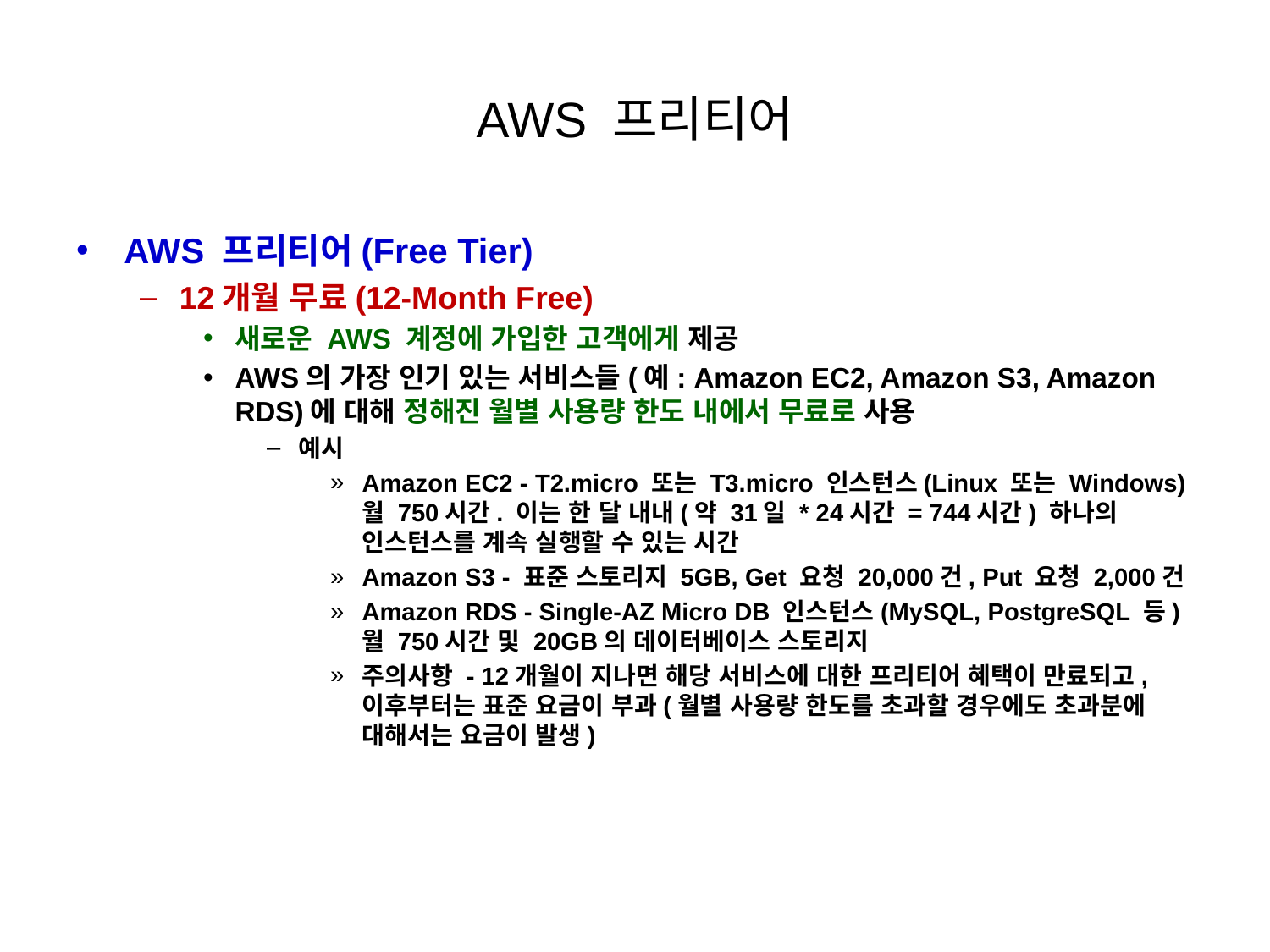

# AWS 프리티어
AWS 프리티어(Free Tier)
12개월 무료(12-Month Free)
새로운 AWS 계정에 가입한 고객에게 제공
AWS의 가장 인기 있는 서비스들(예: Amazon EC2, Amazon S3, Amazon RDS)에 대해 정해진 월별 사용량 한도 내에서 무료로 사용
예시
Amazon EC2 - T2.micro 또는 T3.micro 인스턴스(Linux 또는 Windows)
월 750시간. 이는 한 달 내내(약 31일 * 24시간 = 744시간) 하나의
인스턴스를 계속 실행할 수 있는 시간
Amazon S3 - 표준 스토리지 5GB, Get 요청 20,000건, Put 요청 2,000건
Amazon RDS - Single-AZ Micro DB 인스턴스(MySQL, PostgreSQL 등)
월 750시간 및 20GB의 데이터베이스 스토리지
주의사항 - 12개월이 지나면 해당 서비스에 대한 프리티어 혜택이 만료되고,
이후부터는 표준 요금이 부과(월별 사용량 한도를 초과할 경우에도 초과분에
대해서는 요금이 발생)